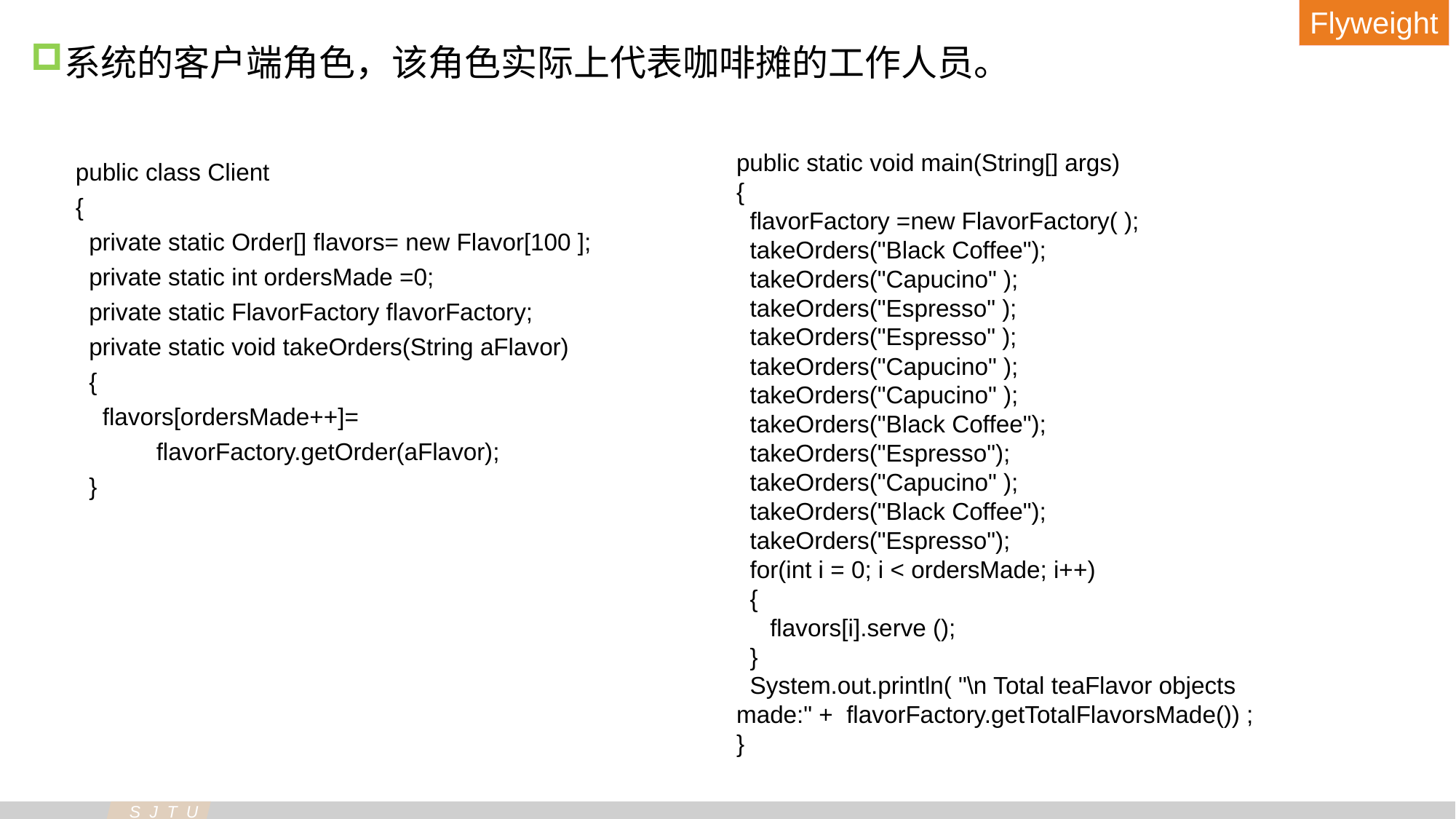

Flyweight
系统的客户端角色，该角色实际上代表咖啡摊的工作人员。

public static void main(String[] args)
{
  flavorFactory =new FlavorFactory( );
  takeOrders("Black Coffee");
  takeOrders("Capucino" );
  takeOrders("Espresso" );
  takeOrders("Espresso" );
  takeOrders("Capucino" );
  takeOrders("Capucino" );
  takeOrders("Black Coffee");
  takeOrders("Espresso");
  takeOrders("Capucino" );
  takeOrders("Black Coffee");
  takeOrders("Espresso");
  for(int i = 0; i < ordersMade; i++)
  {
     flavors[i].serve ();
  }
  System.out.println( "\n Total teaFlavor objects made:" +  flavorFactory.getTotalFlavorsMade()) ;
}
public class Client
{
  private static Order[] flavors= new Flavor[100 ];
  private static int ordersMade =0;
  private static FlavorFactory flavorFactory;
  private static void takeOrders(String aFlavor)
  {
    flavors[ordersMade++]=
            flavorFactory.getOrder(aFlavor);
  }
144